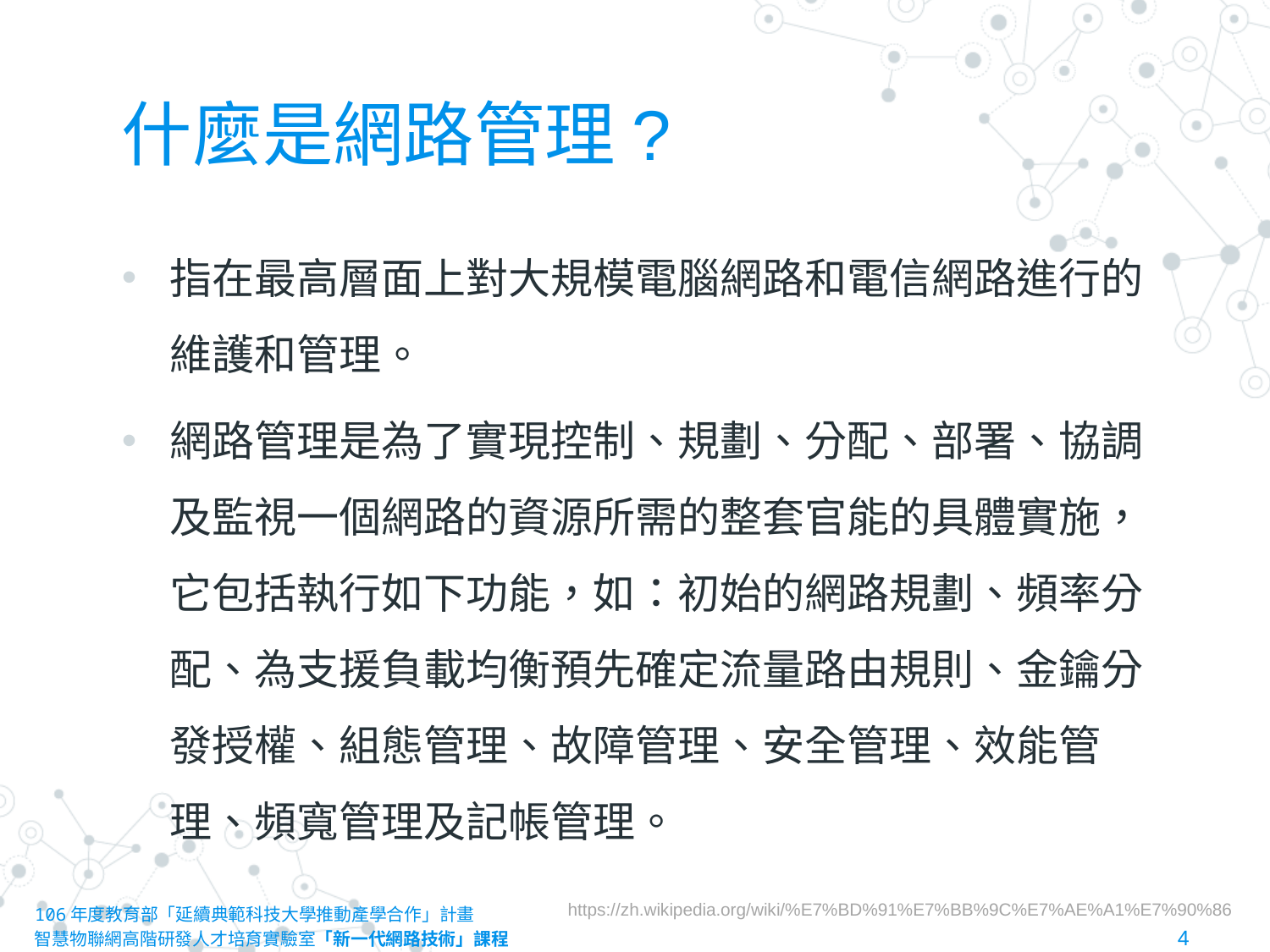

# 什麼是網路管理?
指在最高層面上對大規模電腦網路和電信網路進行的維護和管理。
網路管理是為了實現控制、規劃、分配、部署、協調及監視一個網路的資源所需的整套官能的具體實施，它包括執行如下功能，如：初始的網路規劃、頻率分配、為支援負載均衡預先確定流量路由規則、金鑰分發授權、組態管理、故障管理、安全管理、效能管理、頻寬管理及記帳管理。
https://zh.wikipedia.org/wiki/%E7%BD%91%E7%BB%9C%E7%AE%A1%E7%90%86
106年度教育部「延續典範科技大學推動產學合作」計畫
智慧物聯網高階研發人才培育實驗室「新一代網路技術」課程						4